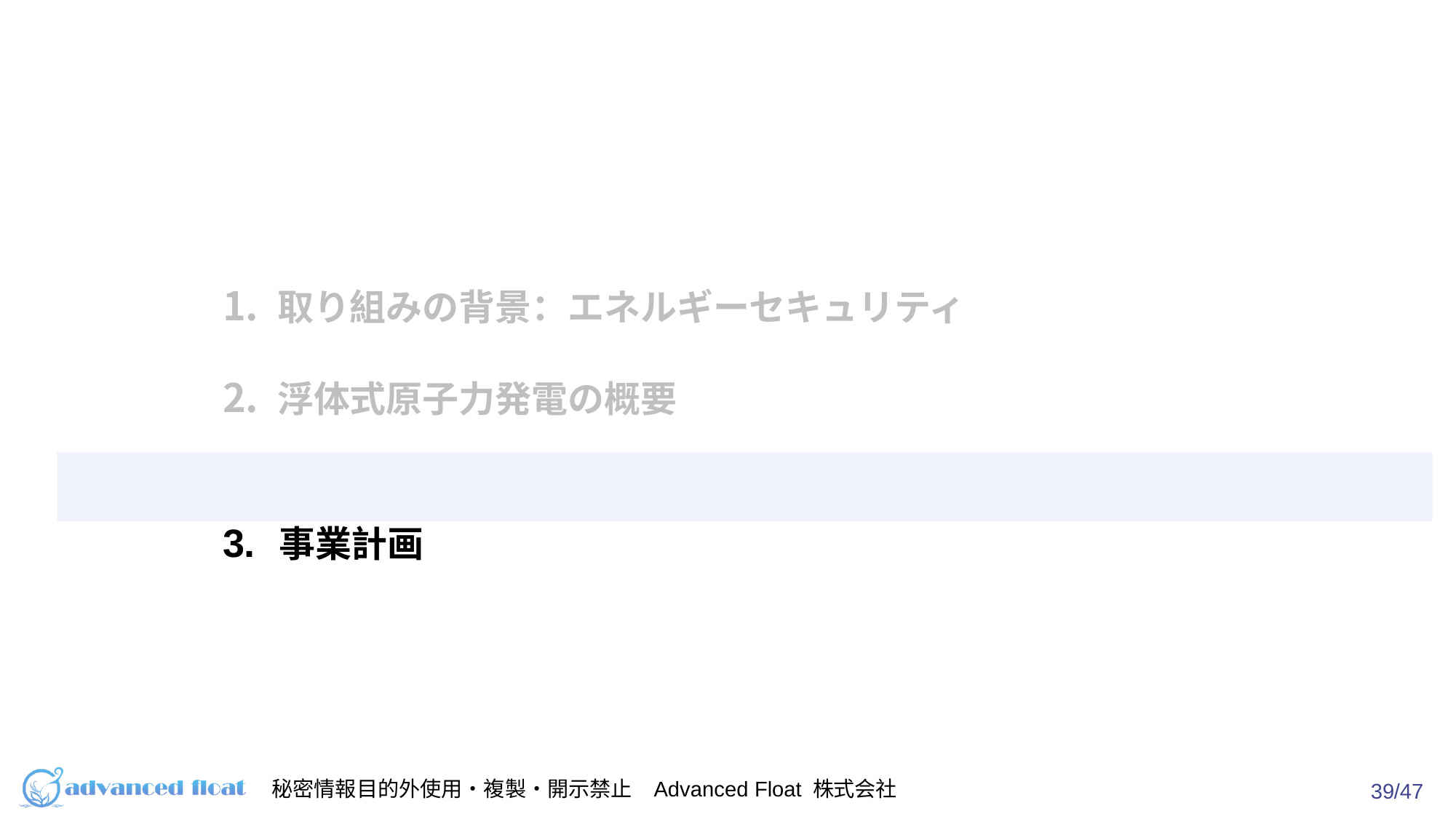

取り組みの背景：エネルギーセキュリティ
浮体式原⼦⼒発電の概要

3.	事業計画
秘密情報⽬的外使⽤・複製・開⽰禁⽌
Advanced Float 株式会社
39/47